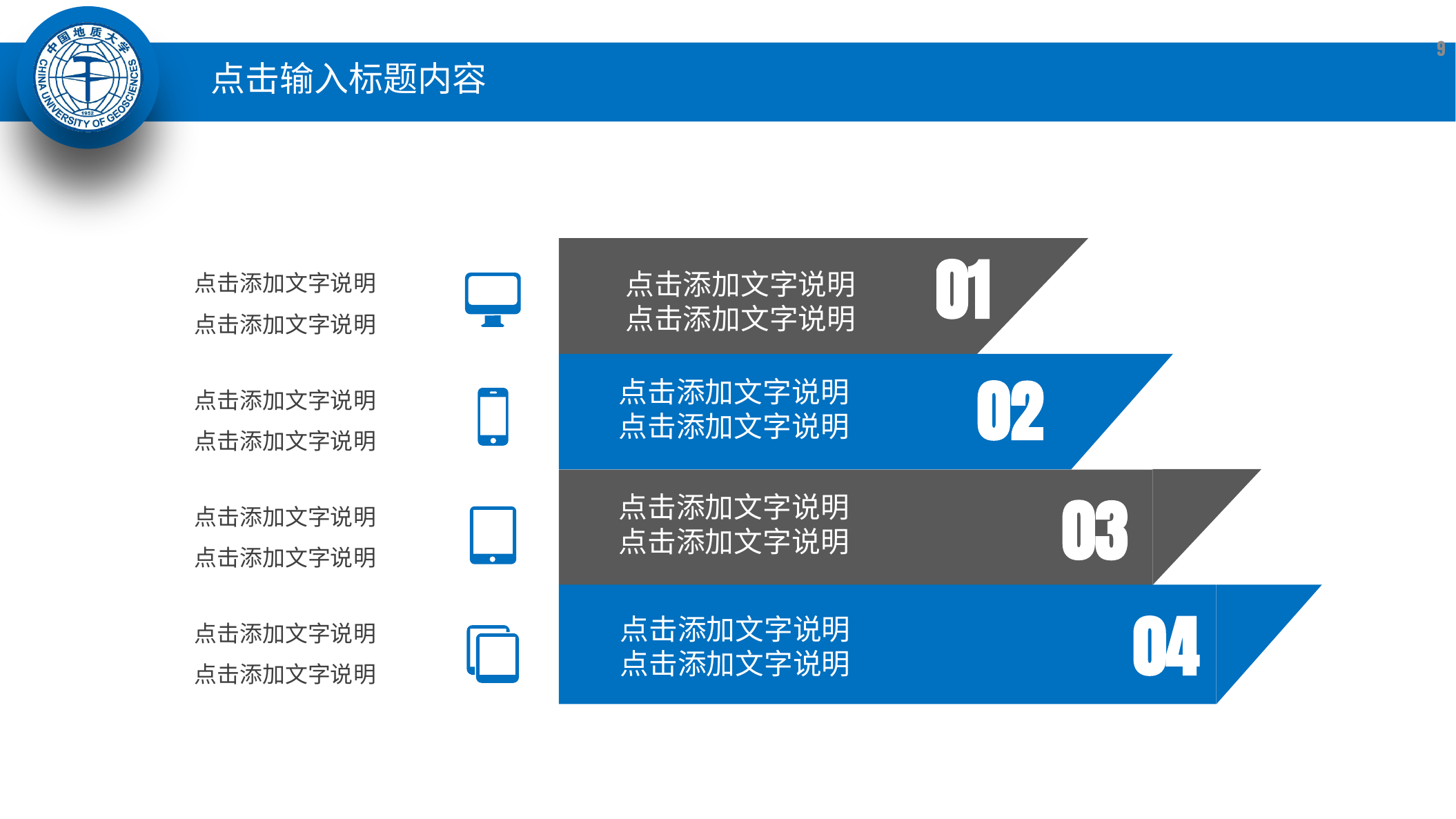

9
点击输入标题内容

01
点击添加文字说明
点击添加文字说明
点击添加文字说明
点击添加文字说明

02
点击添加文字说明
点击添加文字说明
点击添加文字说明
点击添加文字说明

点击添加文字说明
点击添加文字说明
03
点击添加文字说明
点击添加文字说明

04
点击添加文字说明
点击添加文字说明
点击添加文字说明
点击添加文字说明